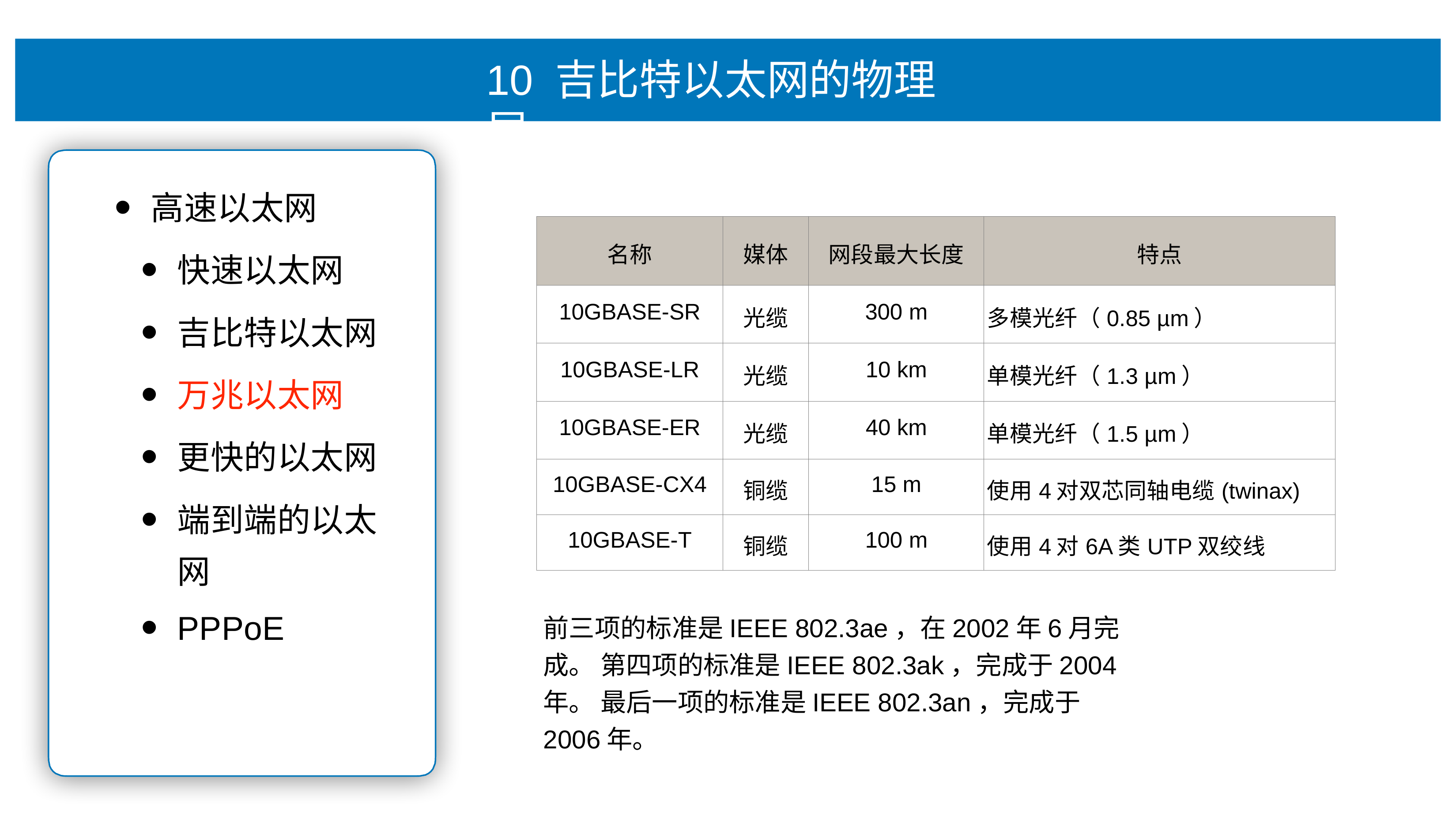

# 10 吉⽐特以太⽹的物理层

⾼速以太⽹
快速以太⽹
吉⽐特以太⽹
万兆以太⽹
更快的以太⽹
端到端的以太
⽹
PPPoE
| 名称 | 媒体 | ⽹段最⼤⻓度 | 特点 |
| --- | --- | --- | --- |
| 10GBASE-SR | 光缆 | 300 m | 多模光纤（0.85 µm） |
| 10GBASE-LR | 光缆 | 10 km | 单模光纤（1.3 µm） |
| 10GBASE-ER | 光缆 | 40 km | 单模光纤（1.5 µm） |
| 10GBASE-CX4 | 铜缆 | 15 m | 使⽤4对双芯同轴电缆(twinax) |
| 10GBASE-T | 铜缆 | 100 m | 使⽤4对6A类UTP双绞线 |
前三项的标准是IEEE 802.3ae，在2002年6⽉完成。 第四项的标准是IEEE 802.3ak，完成于2004年。 最后⼀项的标准是IEEE 802.3an，完成于2006年。